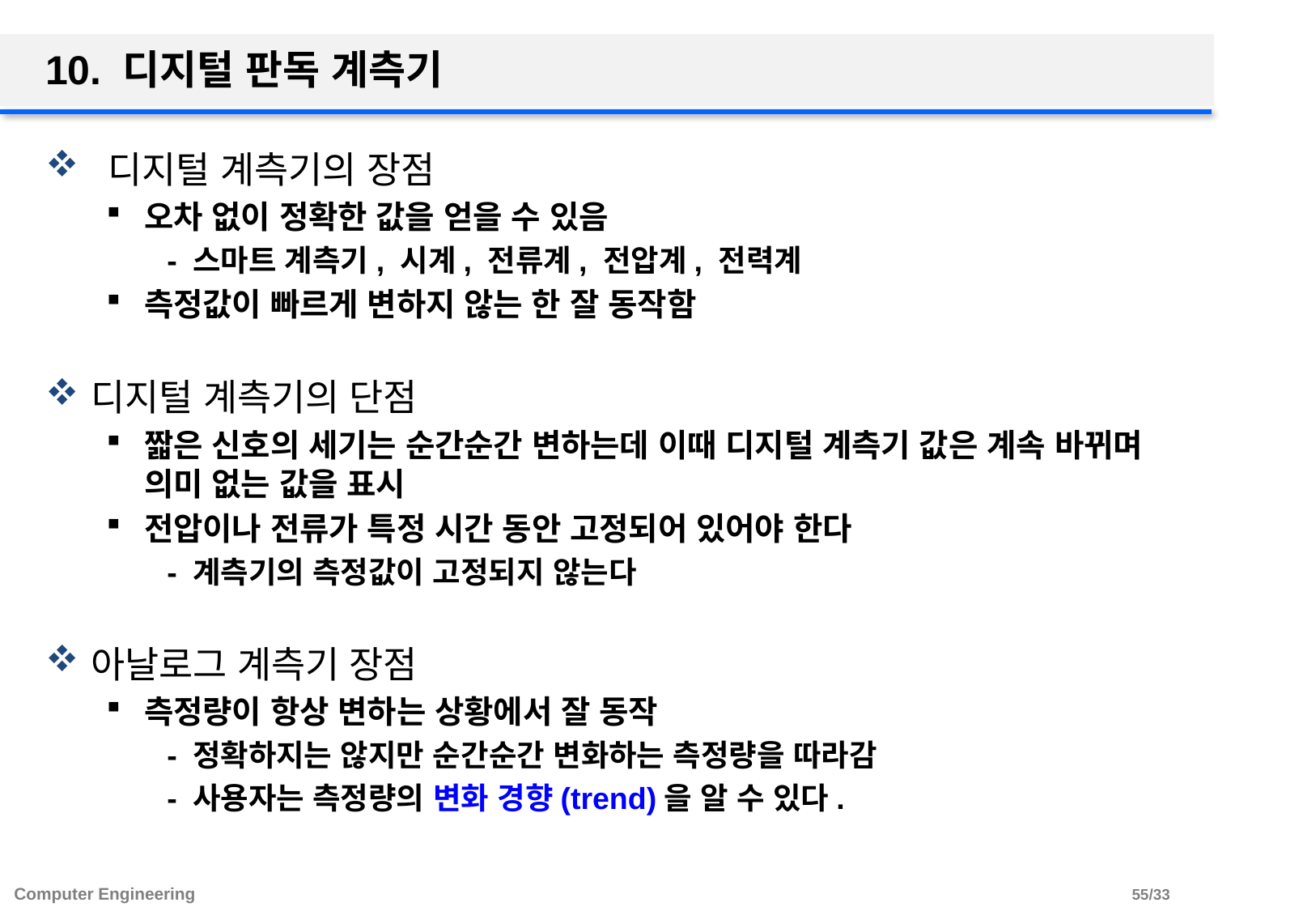

# 10. 디지털 판독 계측기
 디지털 계측기의 장점
오차 없이 정확한 값을 얻을 수 있음
- 스마트 계측기, 시계, 전류계, 전압계, 전력계
측정값이 빠르게 변하지 않는 한 잘 동작함

디지털 계측기의 단점
짧은 신호의 세기는 순간순간 변하는데 이때 디지털 계측기 값은 계속 바뀌며 의미 없는 값을 표시
전압이나 전류가 특정 시간 동안 고정되어 있어야 한다
- 계측기의 측정값이 고정되지 않는다

아날로그 계측기 장점
측정량이 항상 변하는 상황에서 잘 동작
- 정확하지는 않지만 순간순간 변화하는 측정량을 따라감
- 사용자는 측정량의 변화 경향(trend)을 알 수 있다.